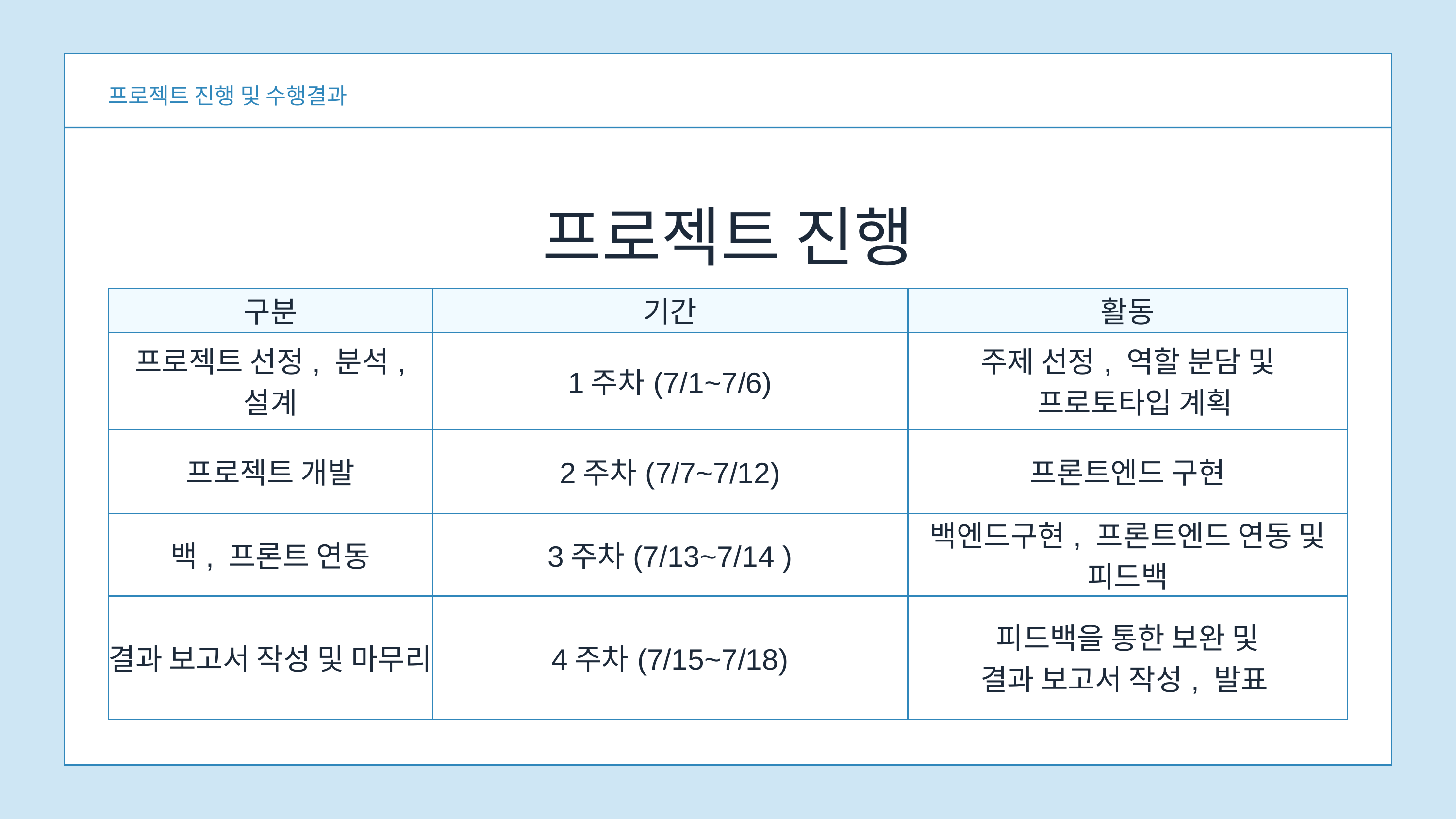

프로젝트 진행 및 수행결과

프로젝트 진행
| 구분 | 기간 | 활동 |
| --- | --- | --- |
| 프로젝트 선정, 분석, 설계 | 1주차(7/1~7/6) | 주제 선정, 역할 분담 및 프로토타입 계획 |
| 프로젝트 개발 | 2주차(7/7~7/12) | 프론트엔드 구현 |
| 백, 프론트 연동 | 3주차(7/13~7/14 ) | 백엔드구현, 프론트엔드 연동 및 피드백 |
| 결과 보고서 작성 및 마무리 | 4주차(7/15~7/18) | 피드백을 통한 보완 및 결과 보고서 작성, 발표 |